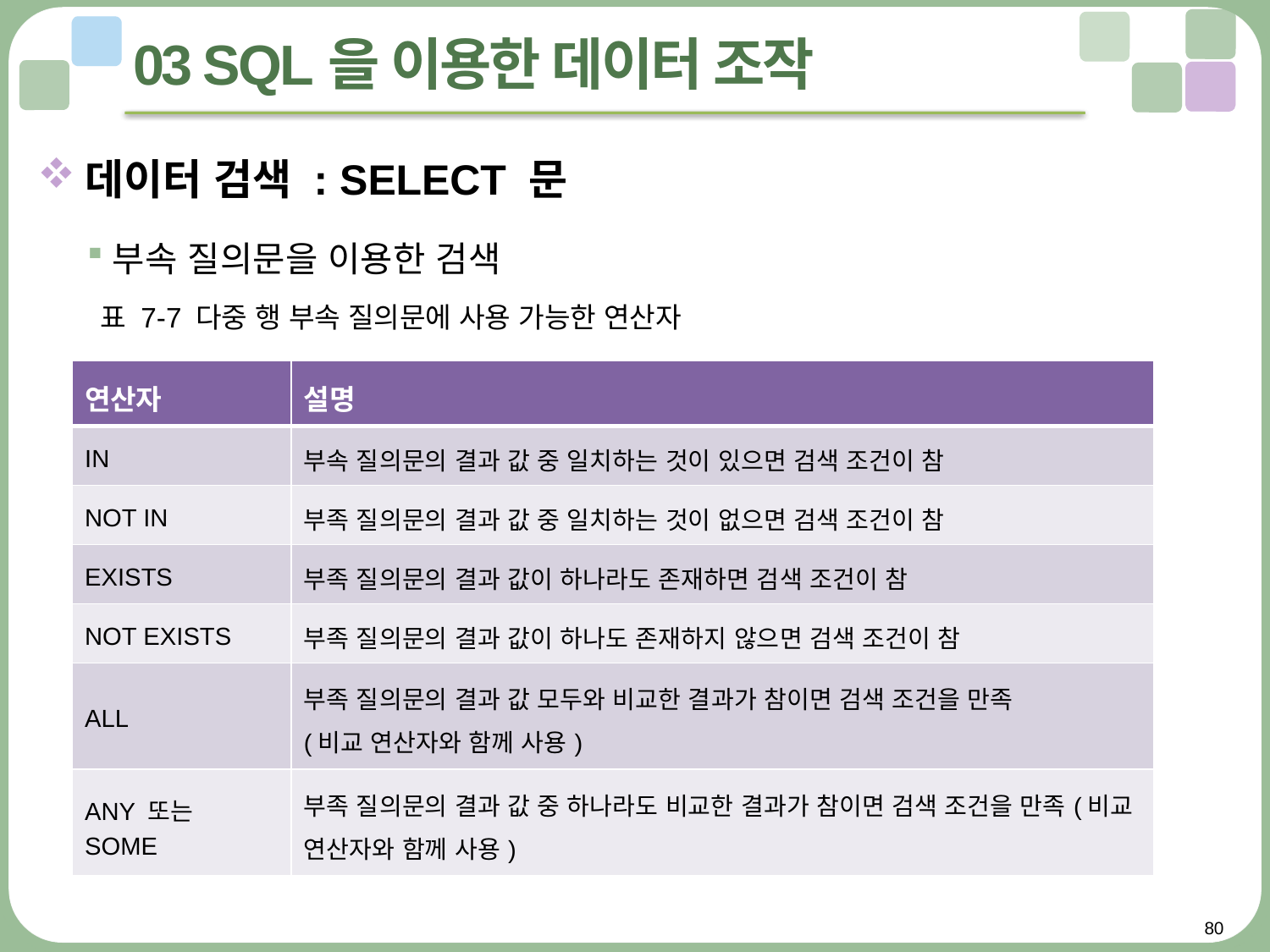

# 03 SQL을 이용한 데이터 조작
데이터 검색 : SELECT 문
부속 질의문을 이용한 검색

표 7-7 다중 행 부속 질의문에 사용 가능한 연산자
| 연산자 | 설명 |
| --- | --- |
| IN | 부속 질의문의 결과 값 중 일치하는 것이 있으면 검색 조건이 참 |
| NOT IN | 부족 질의문의 결과 값 중 일치하는 것이 없으면 검색 조건이 참 |
| EXISTS | 부족 질의문의 결과 값이 하나라도 존재하면 검색 조건이 참 |
| NOT EXISTS | 부족 질의문의 결과 값이 하나도 존재하지 않으면 검색 조건이 참 |
| ALL | 부족 질의문의 결과 값 모두와 비교한 결과가 참이면 검색 조건을 만족 (비교 연산자와 함께 사용) |
| ANY 또는 SOME | 부족 질의문의 결과 값 중 하나라도 비교한 결과가 참이면 검색 조건을 만족(비교 연산자와 함께 사용) |